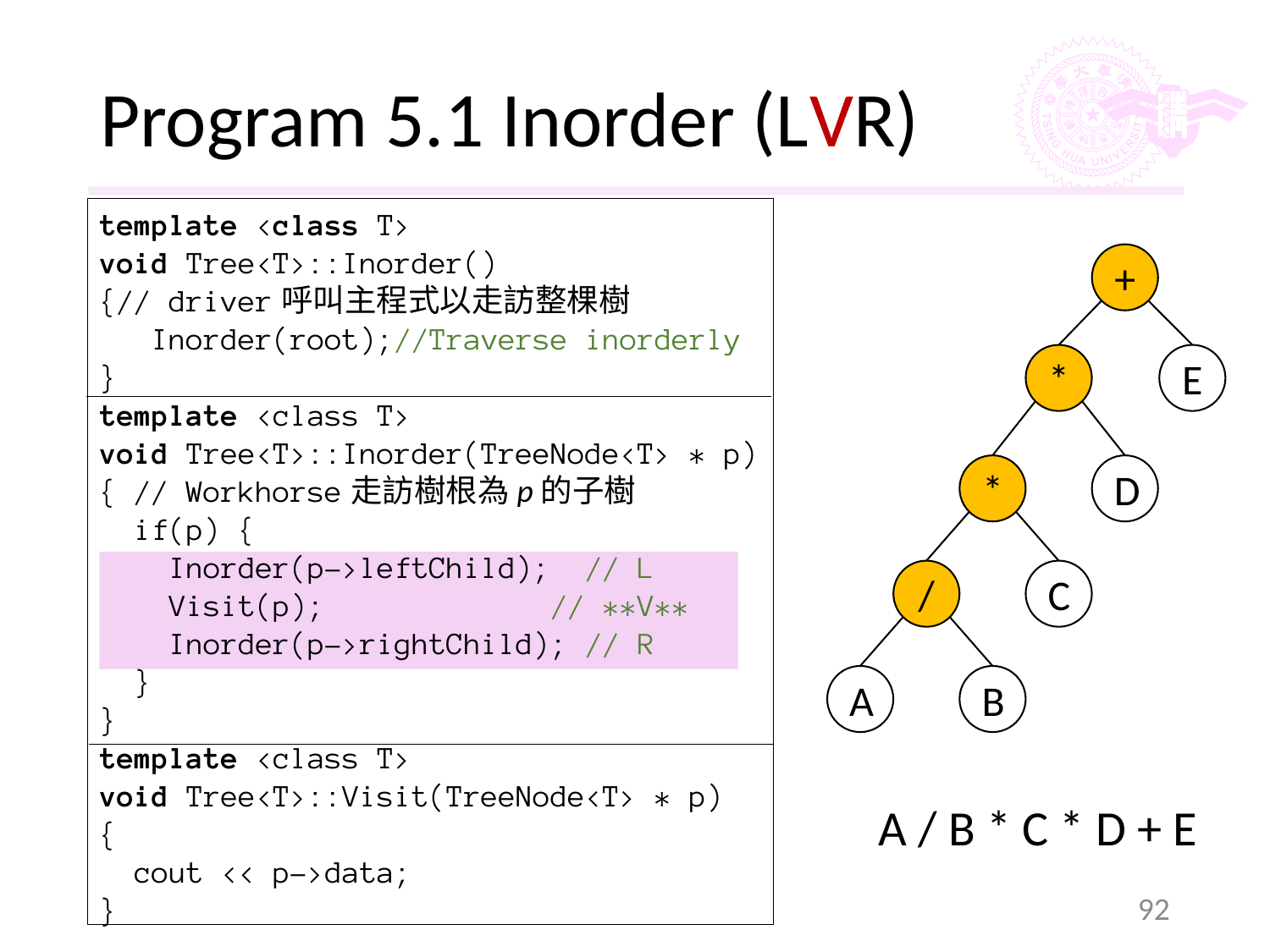

# Program 5.1 Inorder (LVR)
template <class T>
void Tree<T>::Inorder()
{// driver呼叫主程式以走訪整棵樹
   Inorder(root);//Traverse inorderly
}
template <class T>
void Tree<T>::Inorder(TreeNode<T> * p)
{ // Workhorse走訪樹根為p的子樹
  if(p) {
    Inorder(p->leftChild);  // L
    Visit(p);             // **V**
    Inorder(p->rightChild); // R
  }
}
template <class T>
void Tree<T>::Visit(TreeNode<T> * p)
{
  cout << p->data;
}

+
*
E
*
D
/
C
A
B

A / B * C * D + E
92